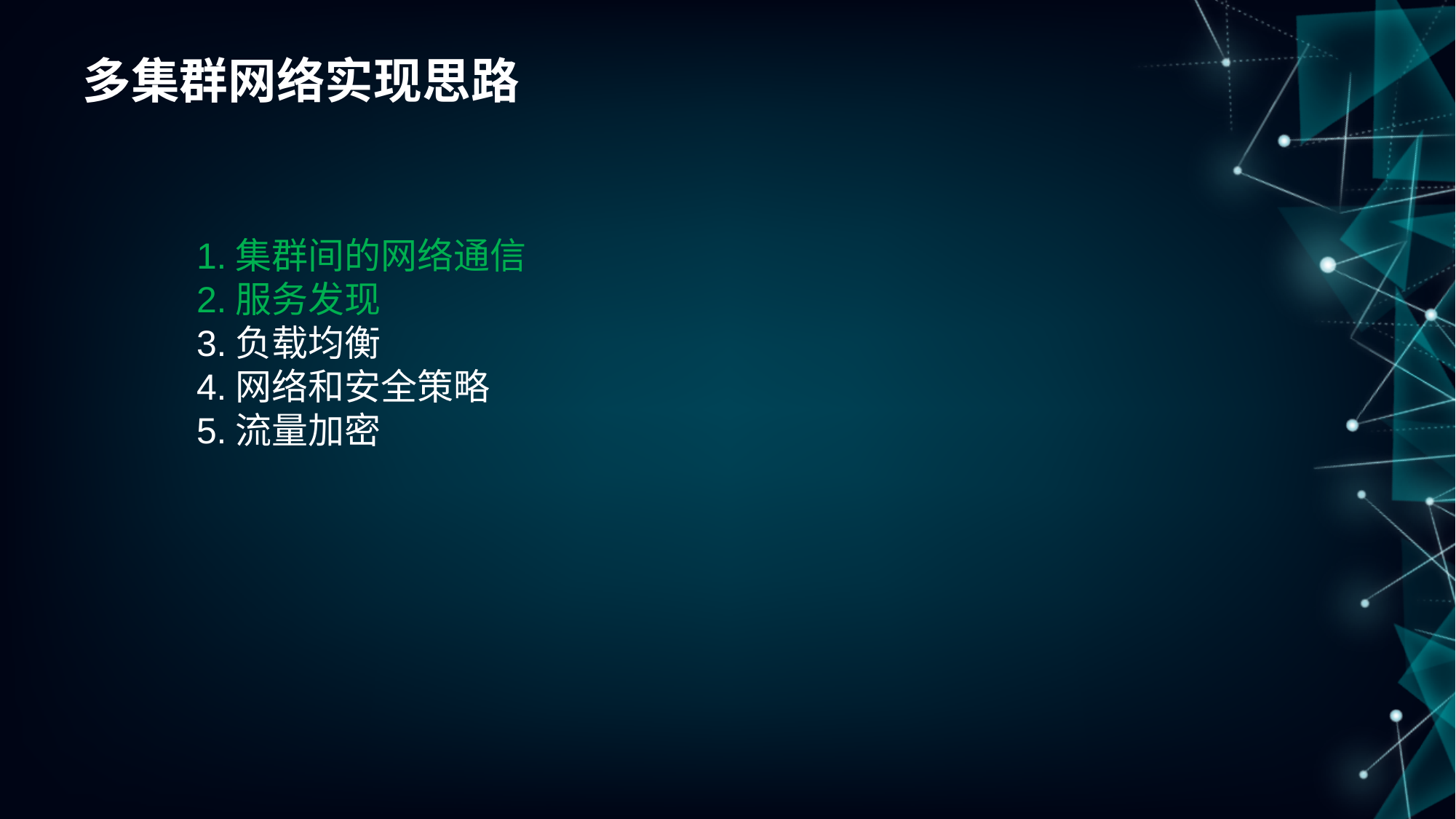

多集群网络实现思路
1.集群间的网络通信
2.服务发现
3.负载均衡
4.网络和安全策略
5.流量加密